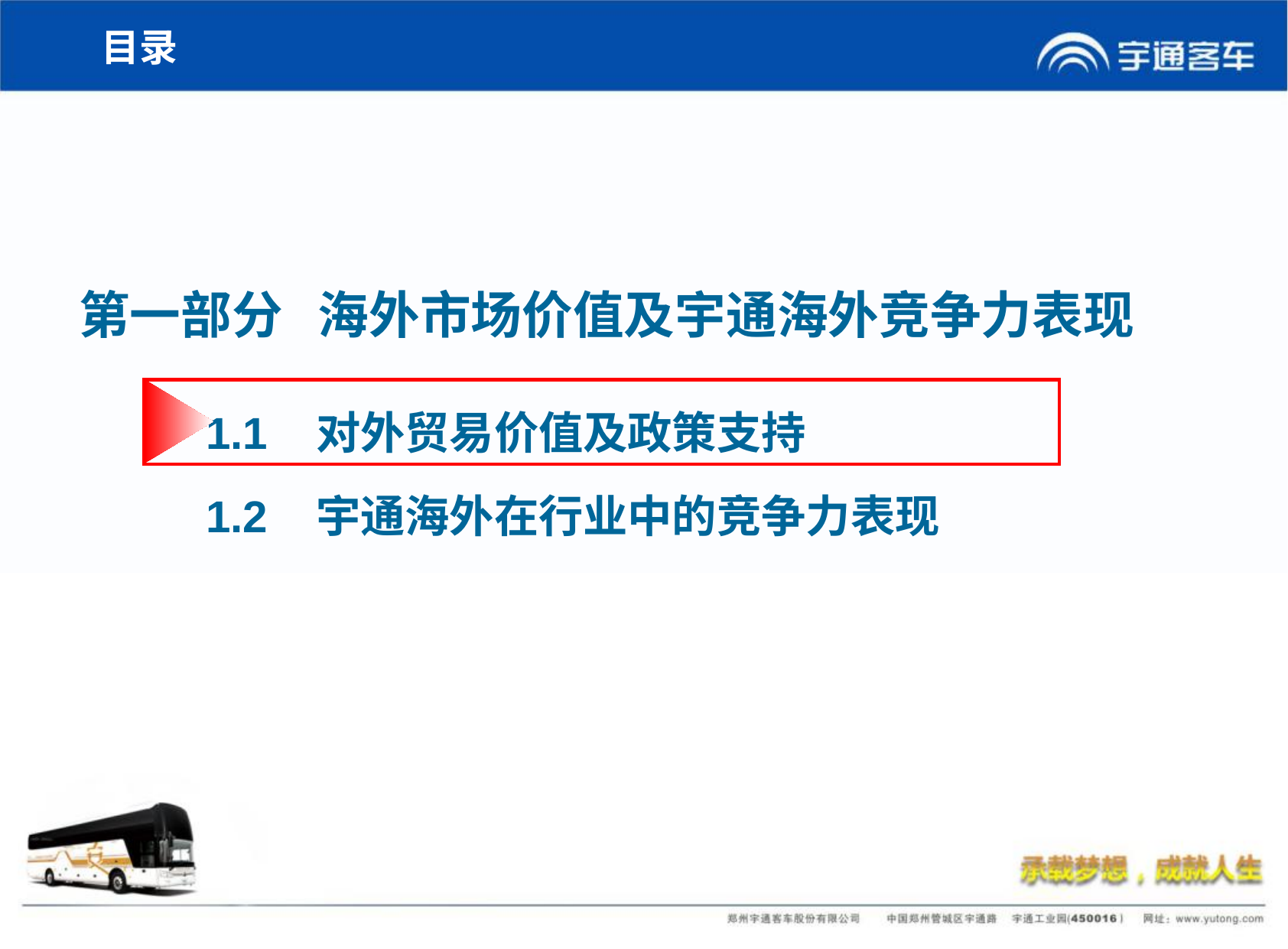

目录
第一部分   海外市场价值及宇通海外竞争力表现
1.1   对外贸易价值及政策支持
1.2   宇通海外在行业中的竞争力表现